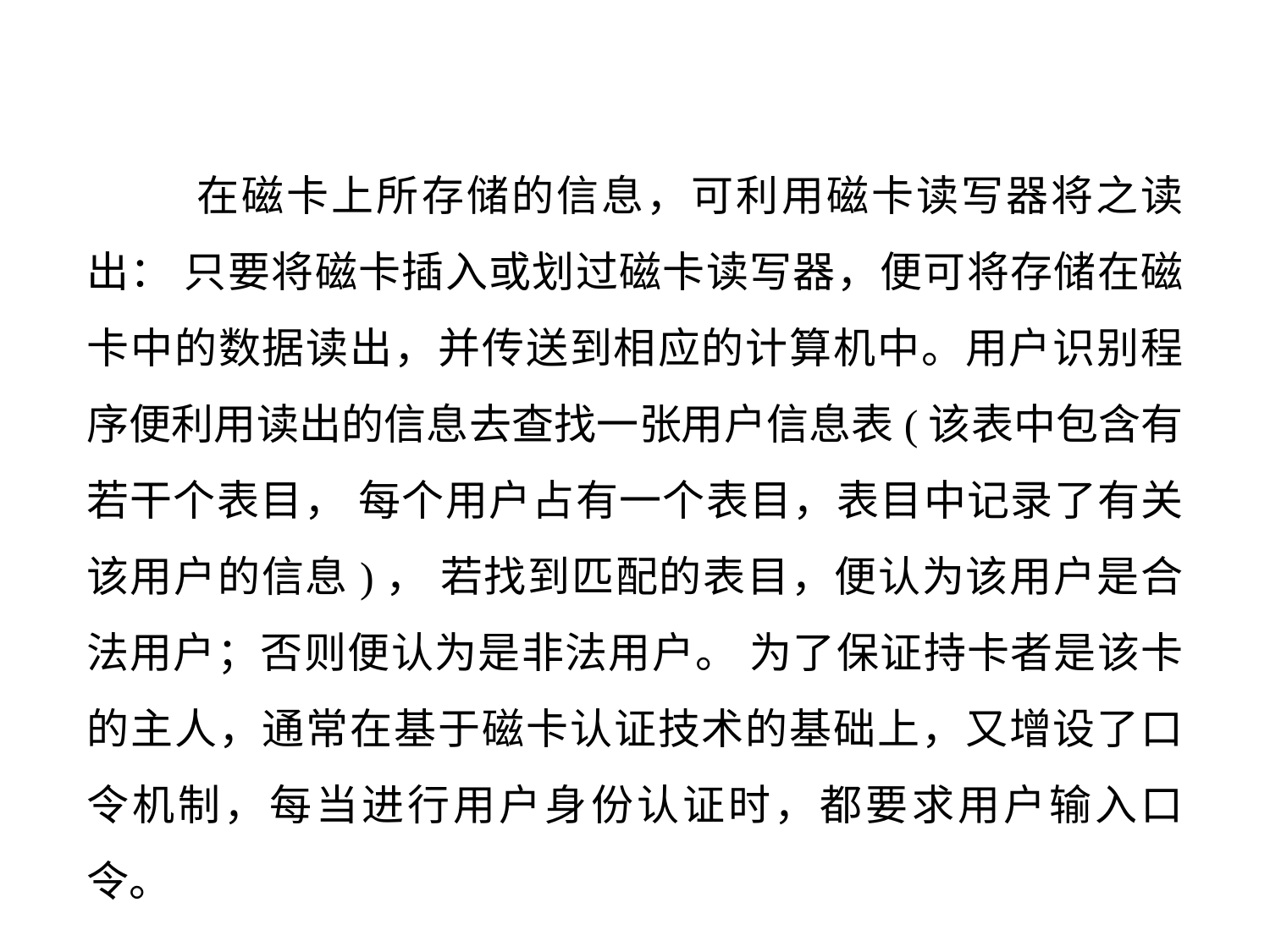

在磁卡上所存储的信息，可利用磁卡读写器将之读出： 只要将磁卡插入或划过磁卡读写器，便可将存储在磁卡中的数据读出，并传送到相应的计算机中。用户识别程序便利用读出的信息去查找一张用户信息表(该表中包含有若干个表目， 每个用户占有一个表目，表目中记录了有关该用户的信息)， 若找到匹配的表目，便认为该用户是合法用户；否则便认为是非法用户。 为了保证持卡者是该卡的主人，通常在基于磁卡认证技术的基础上，又增设了口令机制，每当进行用户身份认证时，都要求用户输入口令。